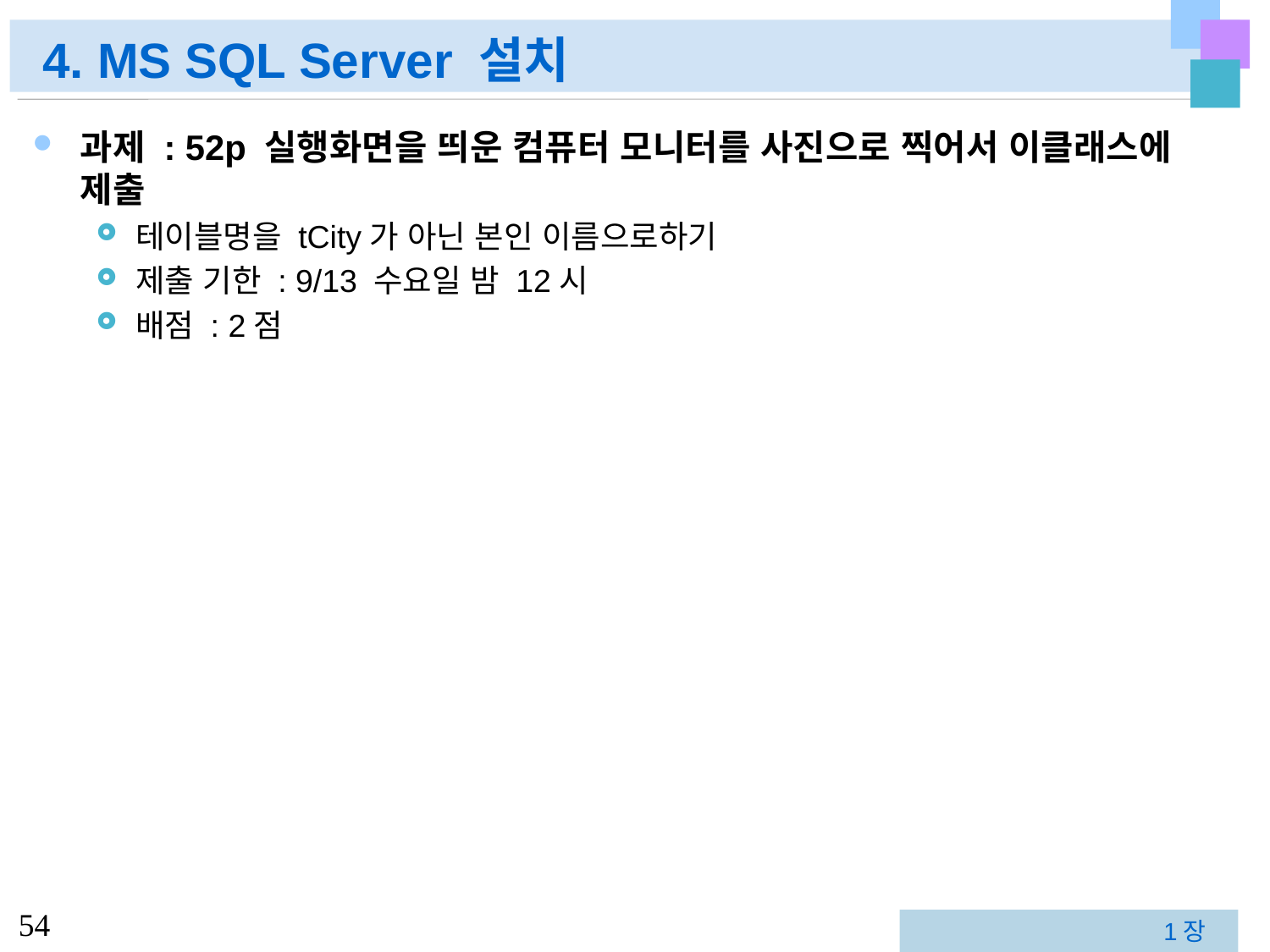

# 4. MS SQL Server 설치
과제 : 52p 실행화면을 띄운 컴퓨터 모니터를 사진으로 찍어서 이클래스에 제출
테이블명을 tCity가 아닌 본인 이름으로하기
제출 기한 : 9/13 수요일 밤 12시
배점 : 2점
1장